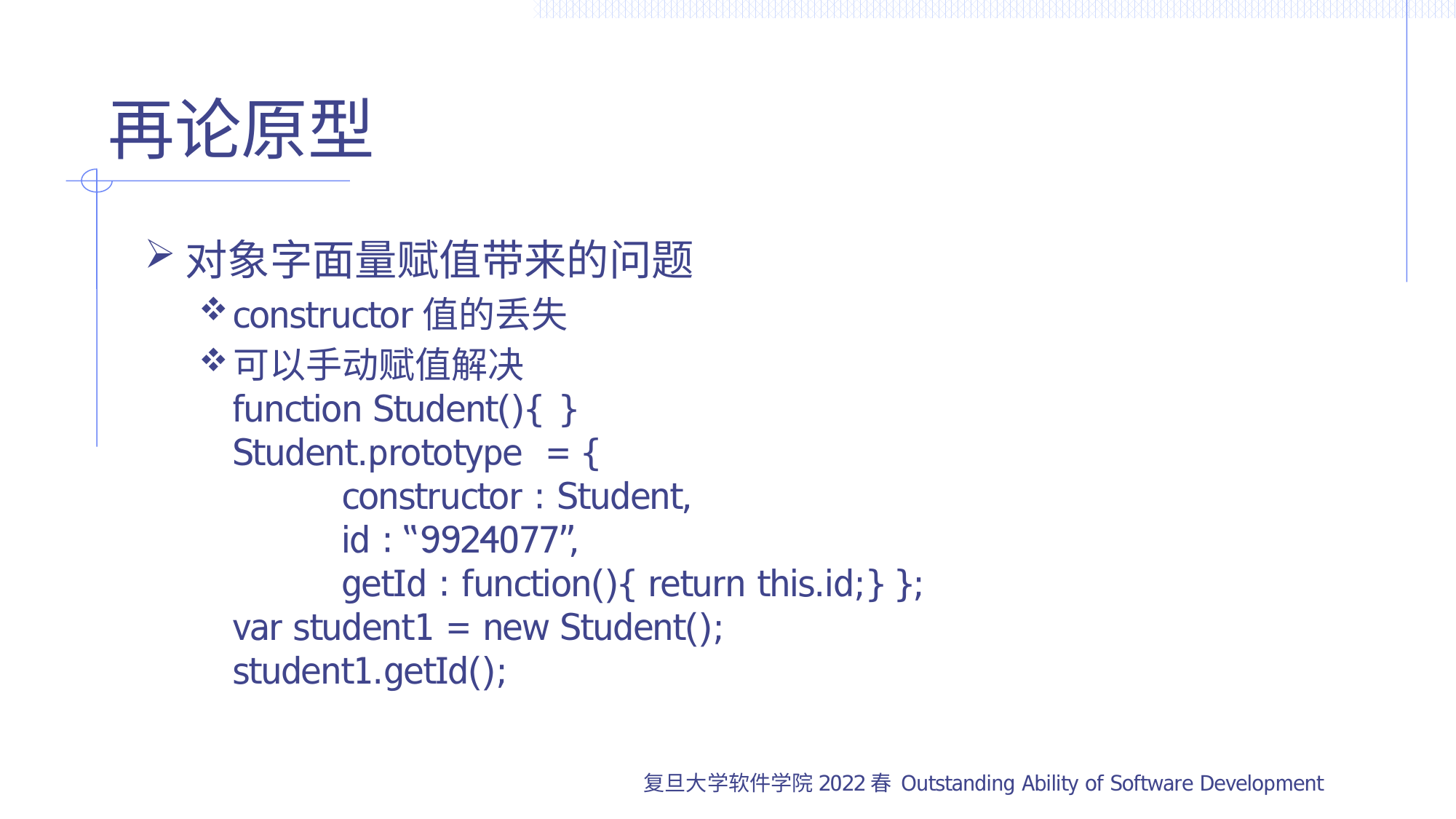

# 再论原型
对象字面量赋值带来的问题
constructor值的丢失
可以手动赋值解决
function Student(){	}
Student.prototype  = {
	constructor : Student,
	id : “9924077”,
	getId : function(){ return this.id;} };
var student1 = new Student();
student1.getId();